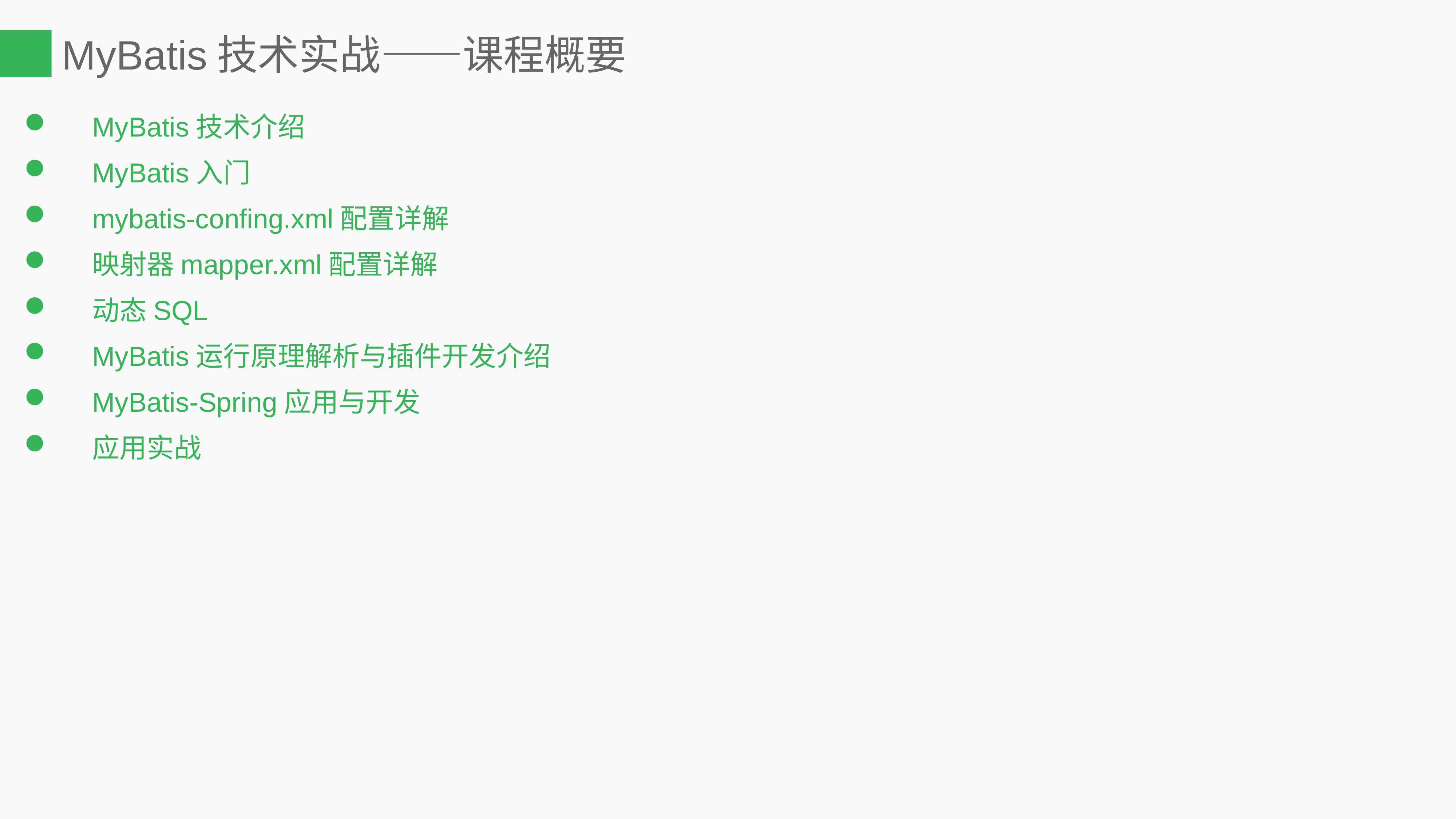

# MyBatis技术实战——课程概要

MyBatis技术介绍
MyBatis入门
mybatis-confing.xml配置详解
映射器mapper.xml配置详解
动态SQL
MyBatis运行原理解析与插件开发介绍
MyBatis-Spring应用与开发
应用实战